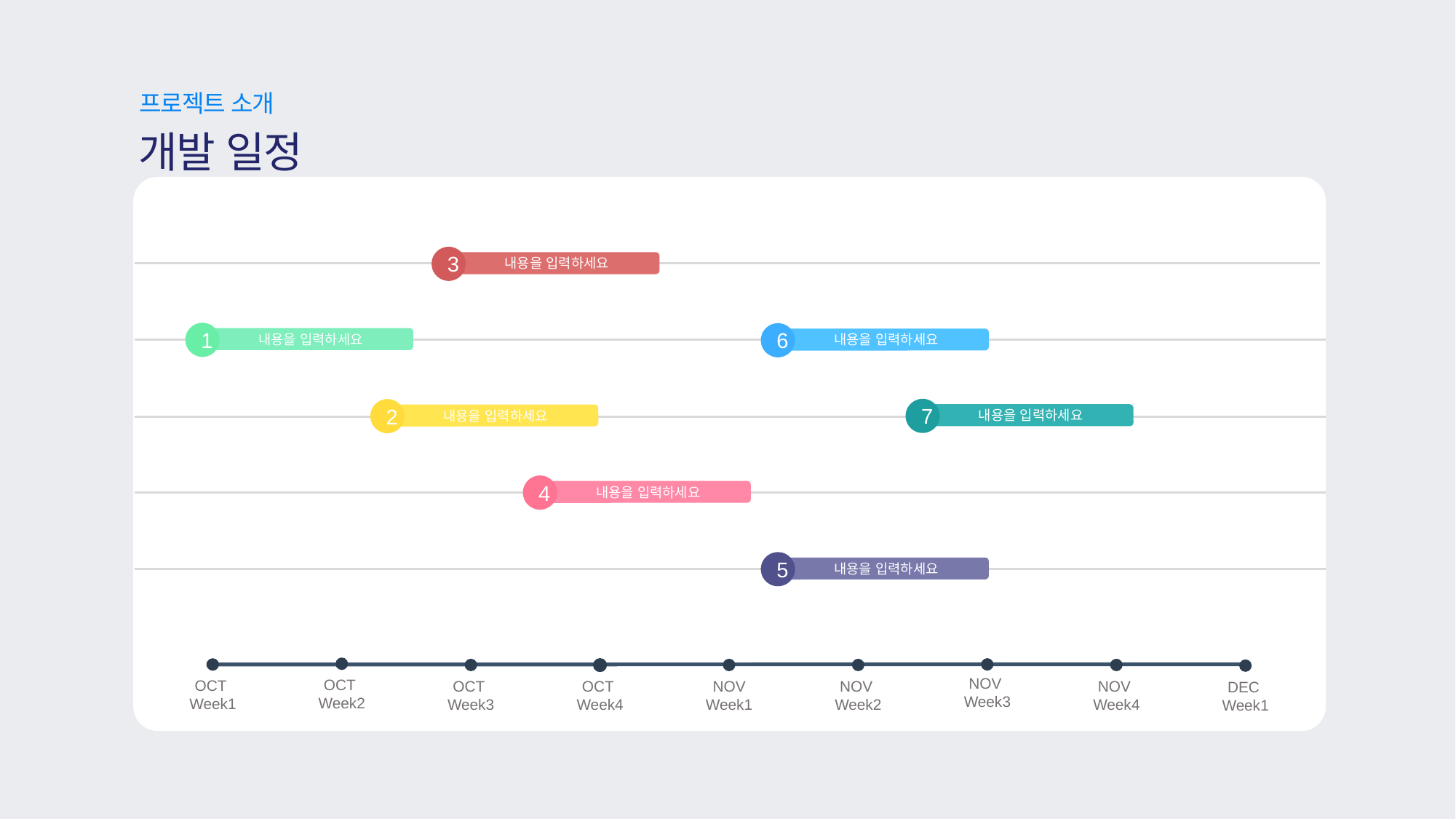

프로젝트 소개
개발 일정

3
내용을 입력하세요
1
내용을 입력하세요
6
내용을 입력하세요
7
내용을 입력하세요
2
내용을 입력하세요
4
내용을 입력하세요
5
내용을 입력하세요

OCT
Week2

OCT
Week1

OCT
Week3

NOV
Week1

NOV
Week2

NOV
Week4

DEC
Week1
NOV
Week3
OCT
Week4